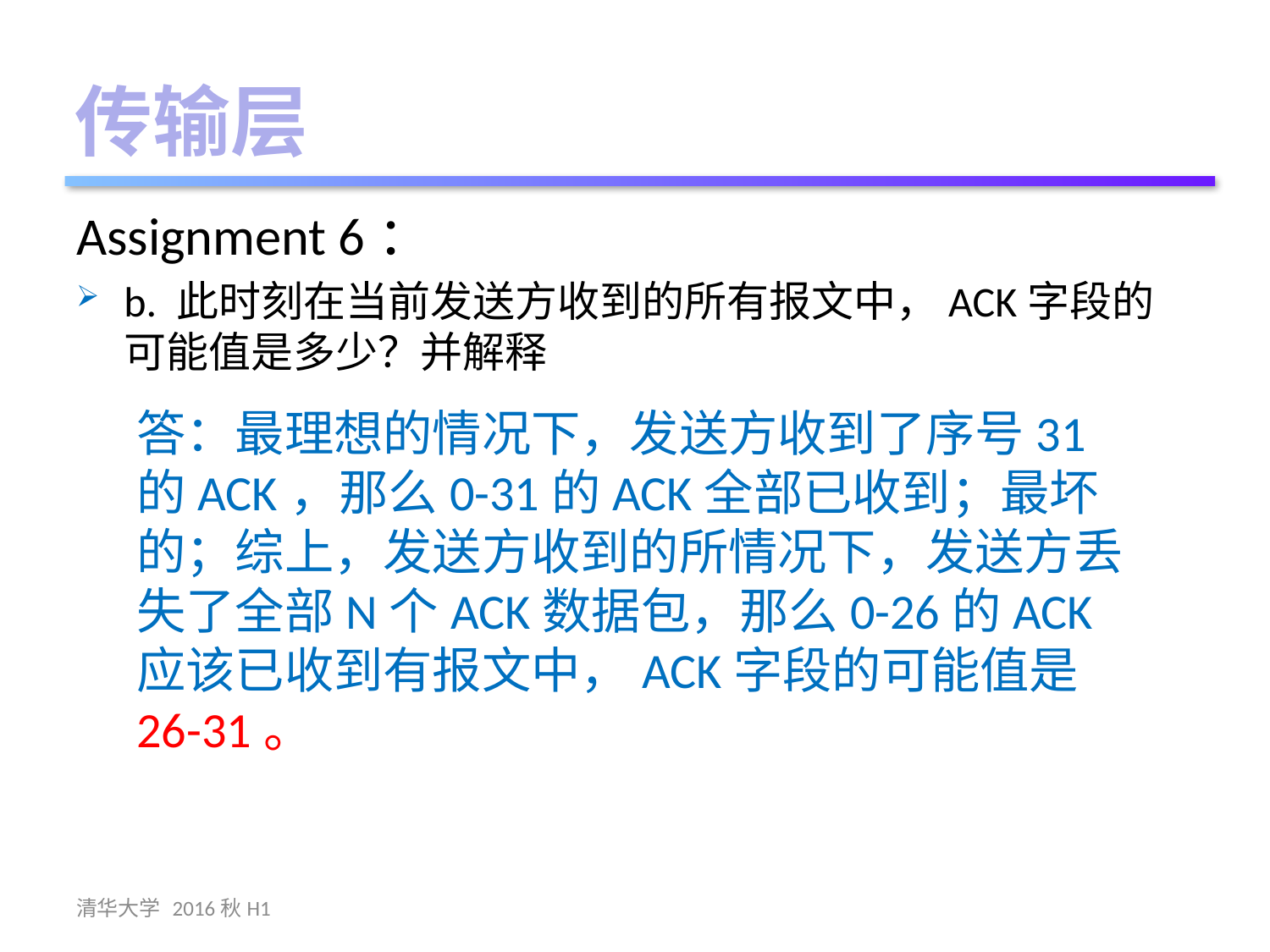

传输层
Assignment 6：
b. 此时刻在当前发送方收到的所有报文中，ACK字段的可能值是多少？并解释

答：最理想的情况下，发送方收到了序号31的ACK，那么0-31的ACK全部已收到；最坏的；综上，发送方收到的所情况下，发送方丢失了全部N个ACK数据包，那么0-26的ACK应该已收到有报文中，ACK字段的可能值是26-31。
清华大学 2016秋H1
35